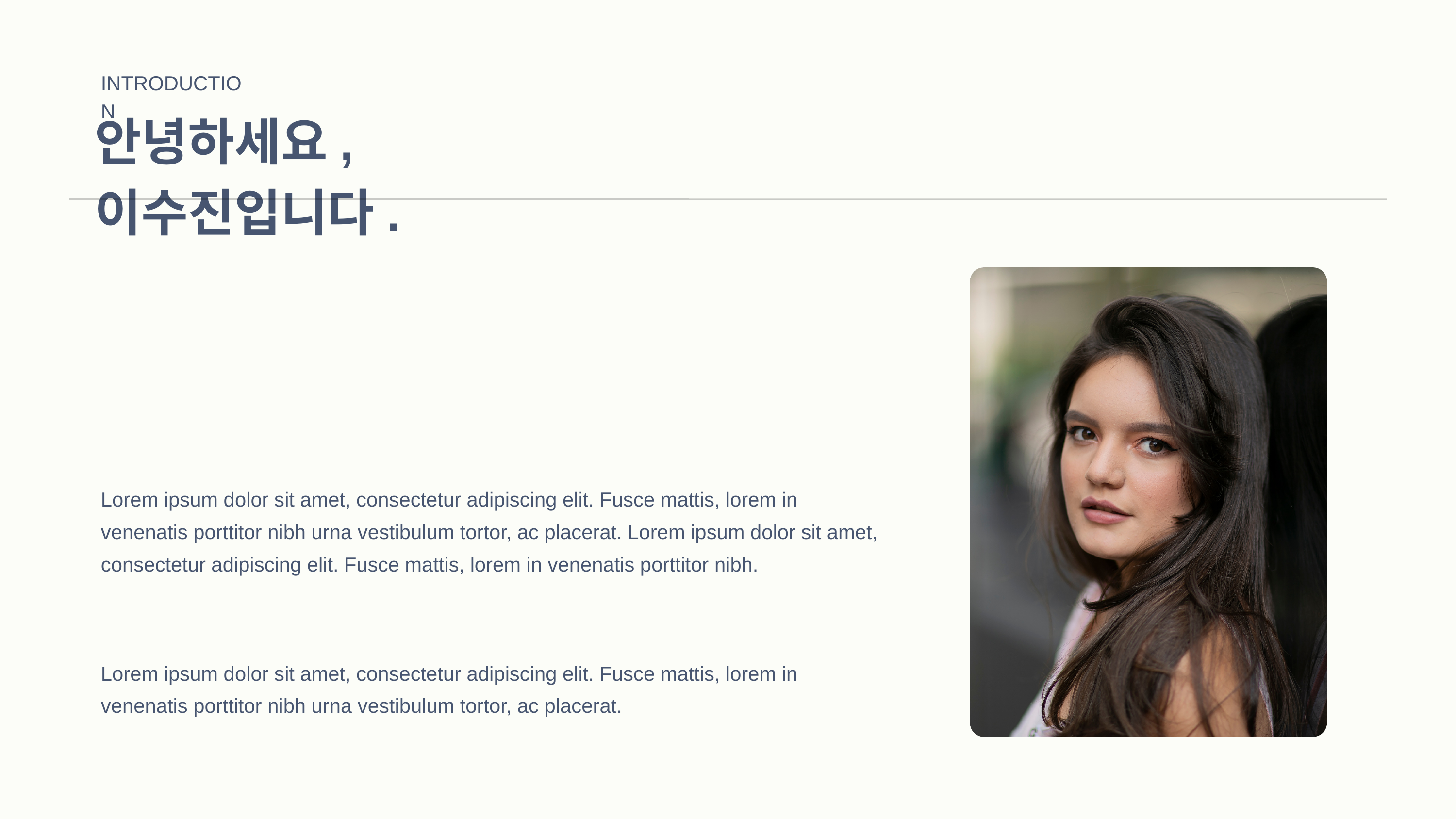

INTRODUCTION
안녕하세요, 이수진입니다.

Lorem ipsum dolor sit amet, consectetur adipiscing elit. Fusce mattis, lorem in venenatis porttitor nibh urna vestibulum tortor, ac placerat. Lorem ipsum dolor sit amet, consectetur adipiscing elit. Fusce mattis, lorem in venenatis porttitor nibh.
Lorem ipsum dolor sit amet, consectetur adipiscing elit. Fusce mattis, lorem in venenatis porttitor nibh urna vestibulum tortor, ac placerat.